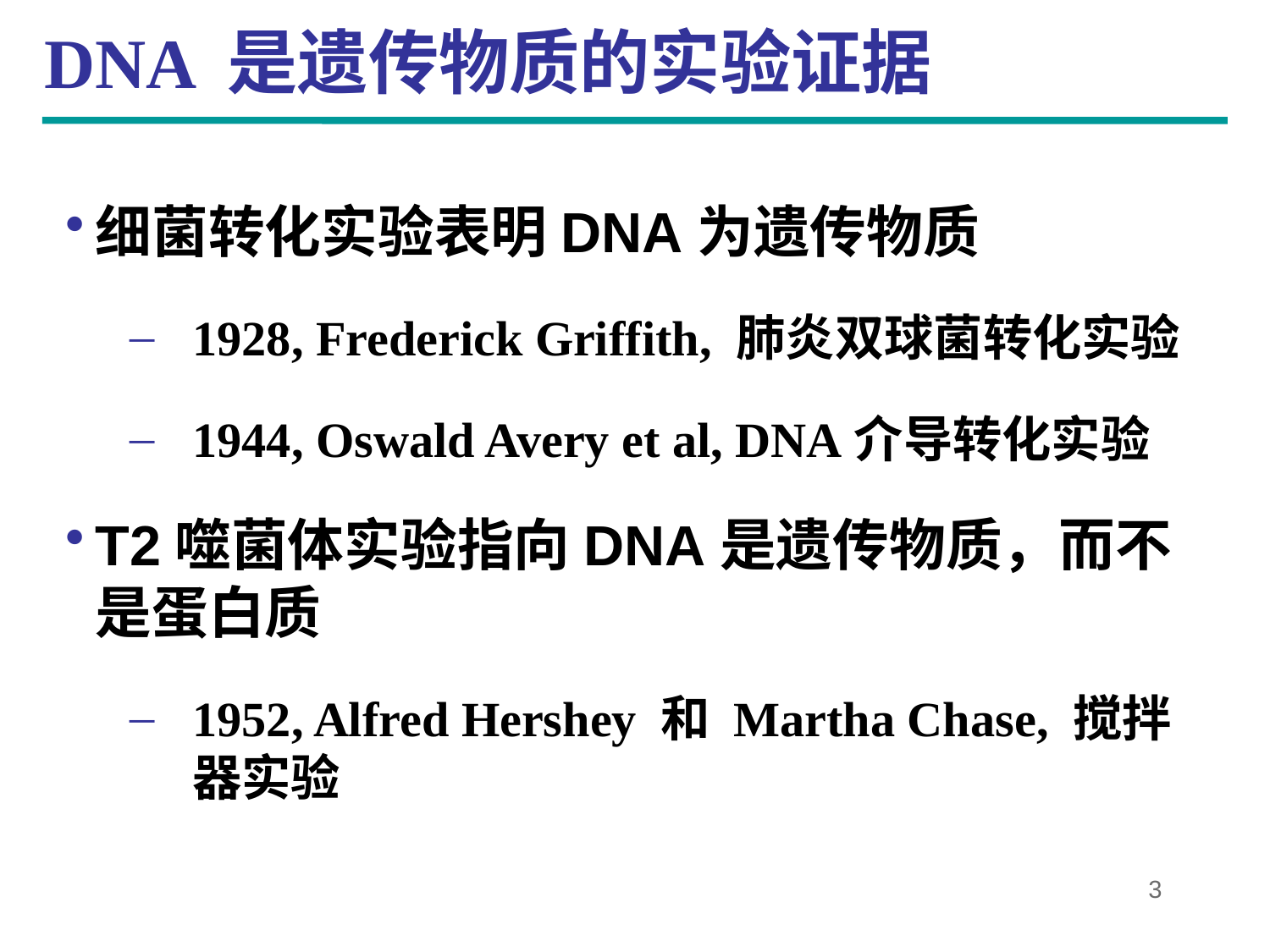

DNA 是遗传物质的实验证据
细菌转化实验表明DNA为遗传物质
1928, Frederick Griffith, 肺炎双球菌转化实验
1944, Oswald Avery et al, DNA介导转化实验
T2噬菌体实验指向DNA是遗传物质，而不是蛋白质
1952, Alfred Hershey 和 Martha Chase, 搅拌器实验
3